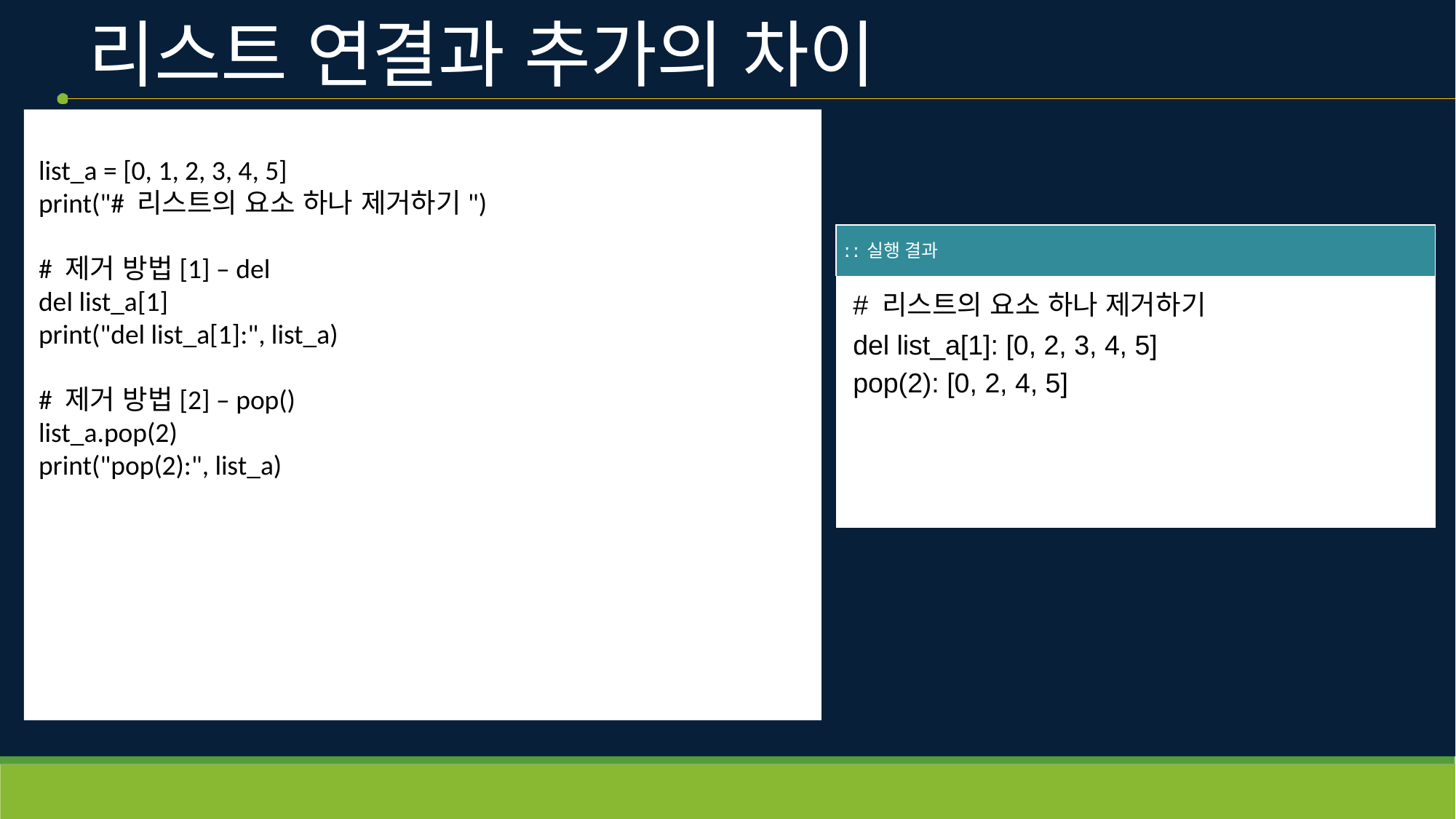

# 리스트 연결과 추가의 차이

list_a = [0, 1, 2, 3, 4, 5]
print("# 리스트의 요소 하나 제거하기")
# 제거 방법[1] – del
del list_a[1]
print("del list_a[1]:", list_a)
# 제거 방법[2] – pop()
list_a.pop(2)
print("pop(2):", list_a)

| ː ː 실행 결과 |
| --- |
| # 리스트의 요소 하나 제거하기 del list\_a[1]: [0, 2, 3, 4, 5] pop(2): [0, 2, 4, 5] |